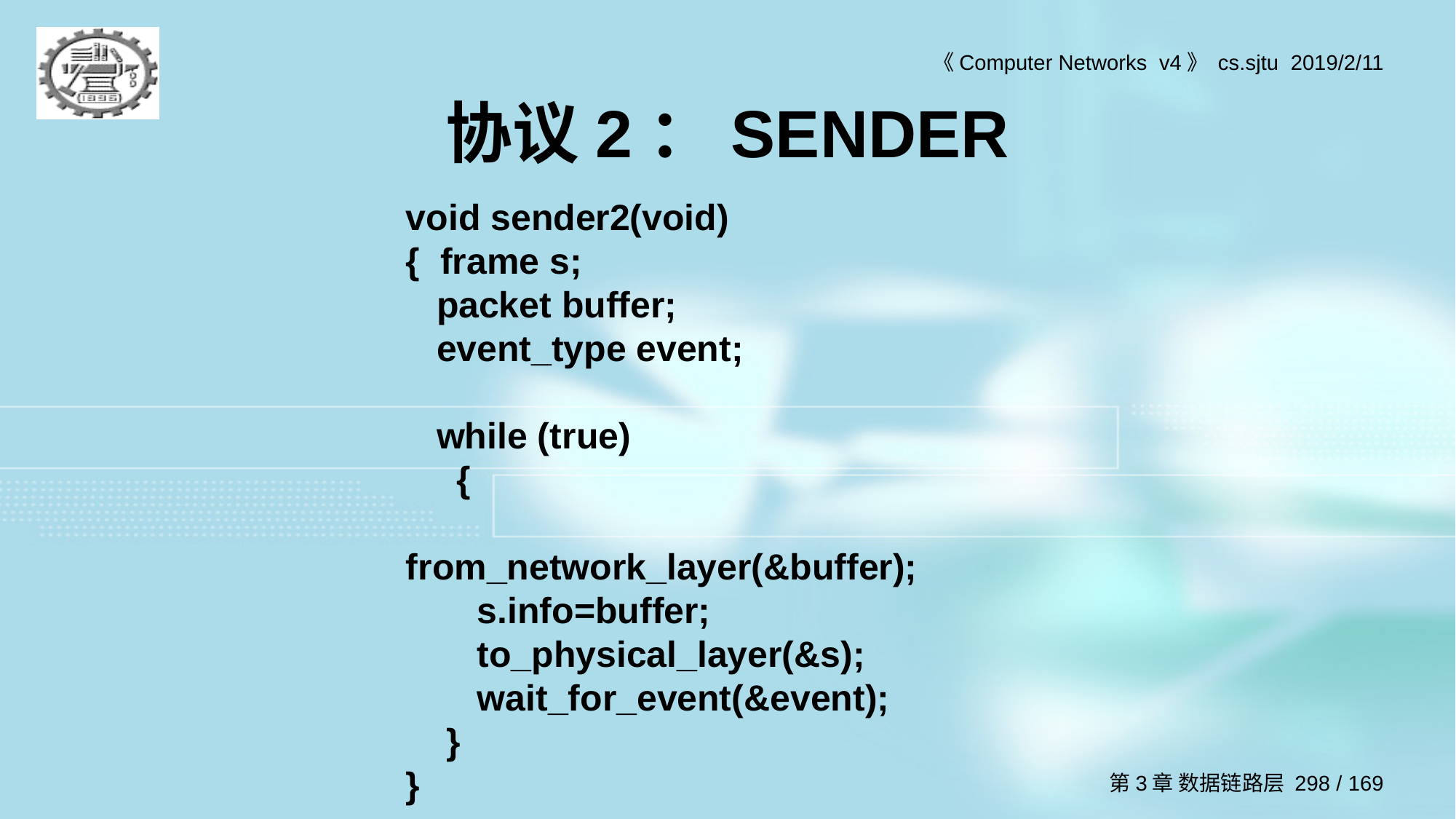

# 协议2：SENDER
void sender2(void)
{  frame s;
   packet buffer;
   event_type event;

   while (true)
     {
       from_network_layer(&buffer);
       s.info=buffer;
       to_physical_layer(&s);
       wait_for_event(&event);
    }
}